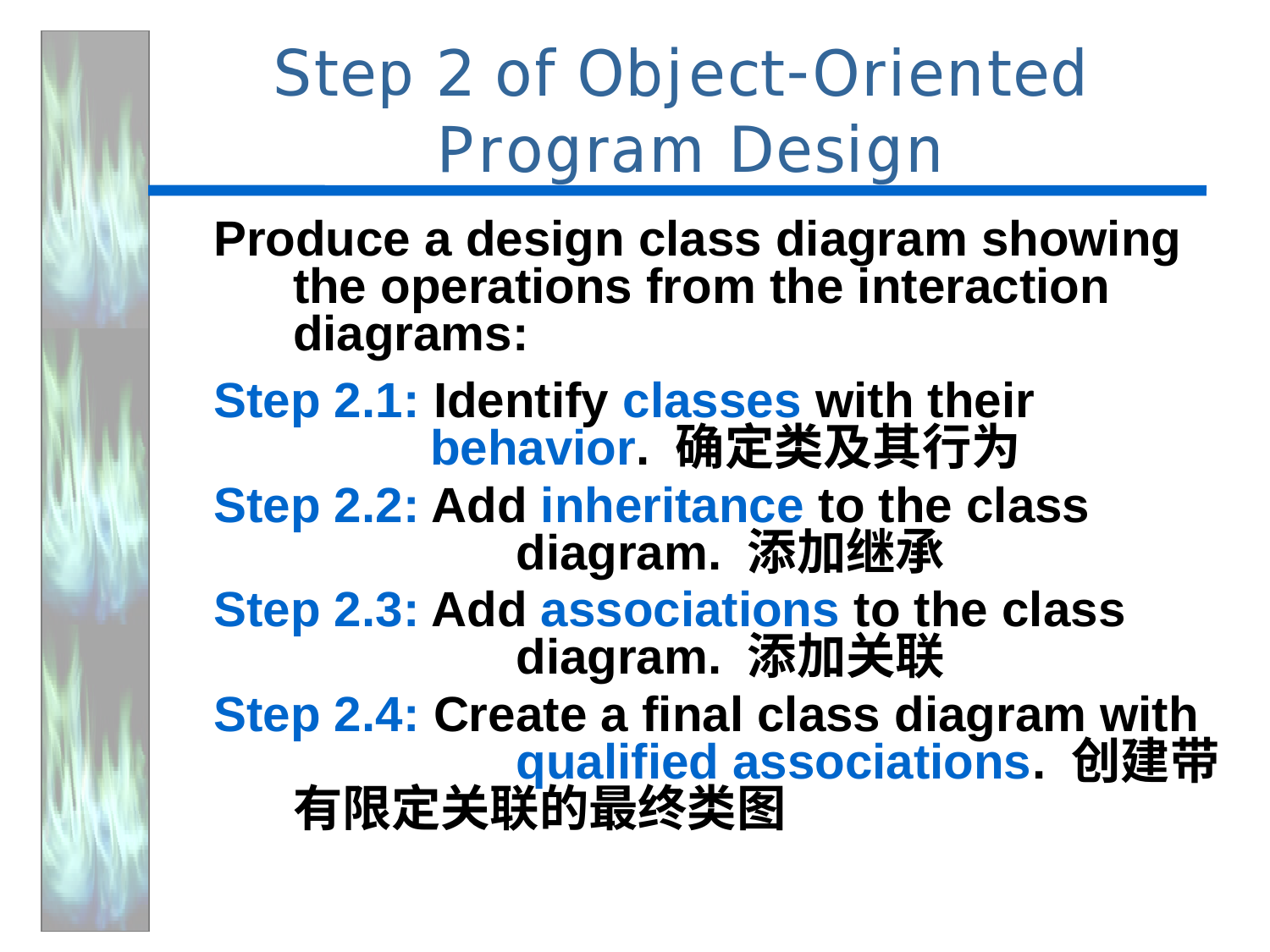

# Step 2 of Object-Oriented Program Design
Produce a design class diagram showing the operations from the interaction diagrams:
Step 2.1: Identify classes with their
          behavior. 确定类及其行为
Step 2.2: Add inheritance to the class
	       diagram. 添加继承
Step 2.3: Add associations to the class
	       diagram. 添加关联
Step 2.4: Create a final class diagram with
	       qualified associations. 创建带有限定关联的最终类图